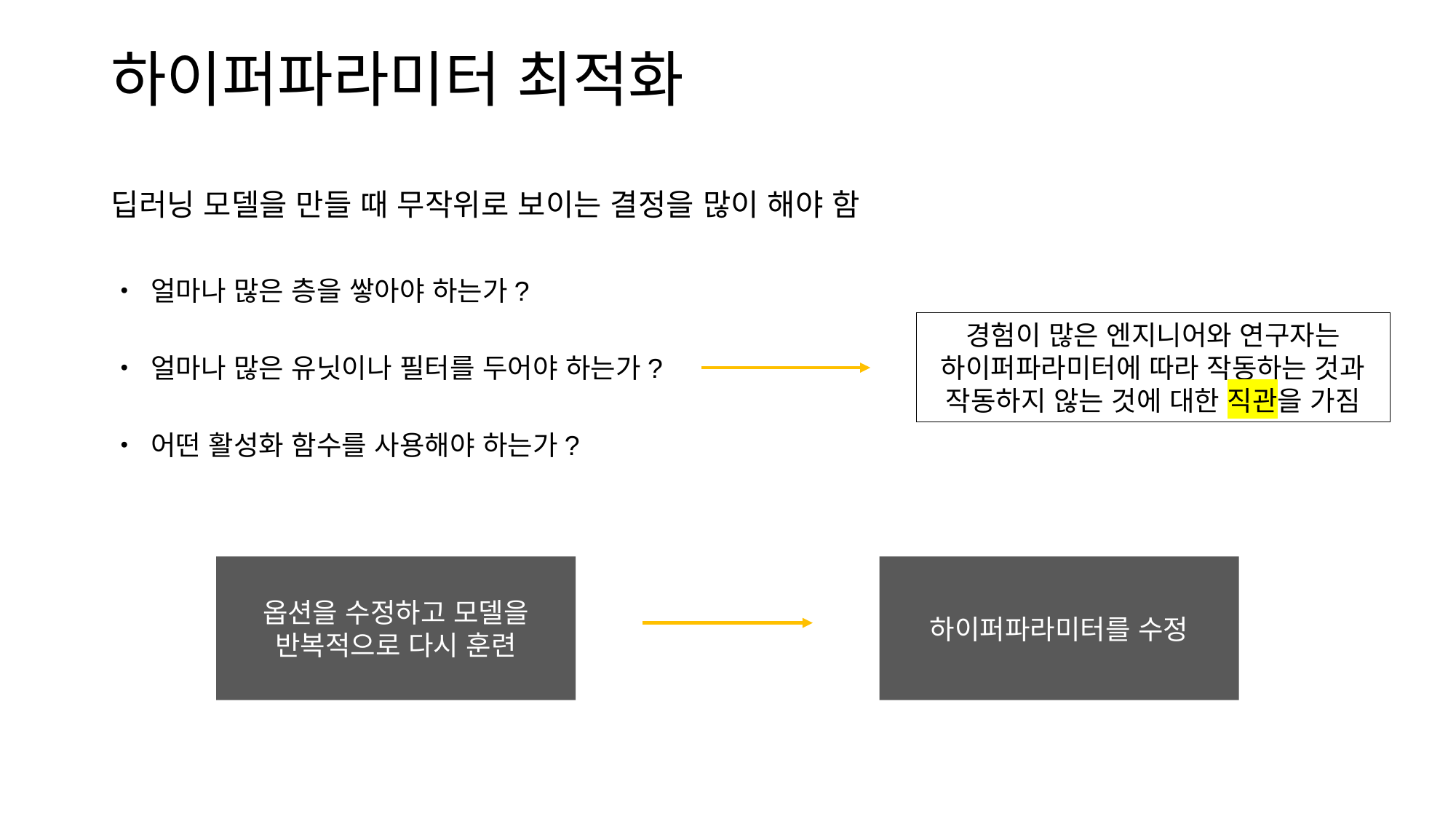

하이퍼파라미터 최적화
딥러닝 모델을 만들 때 무작위로 보이는 결정을 많이 해야 함
• 얼마나 많은 층을 쌓아야 하는가?
경험이 많은 엔지니어와 연구자는 하이퍼파라미터에 따라 작동하는 것과 작동하지 않는 것에 대한 직관을 가짐
• 얼마나 많은 유닛이나 필터를 두어야 하는가?
• 어떤 활성화 함수를 사용해야 하는가?
옵션을 수정하고 모델을 반복적으로 다시 훈련
하이퍼파라미터를 수정